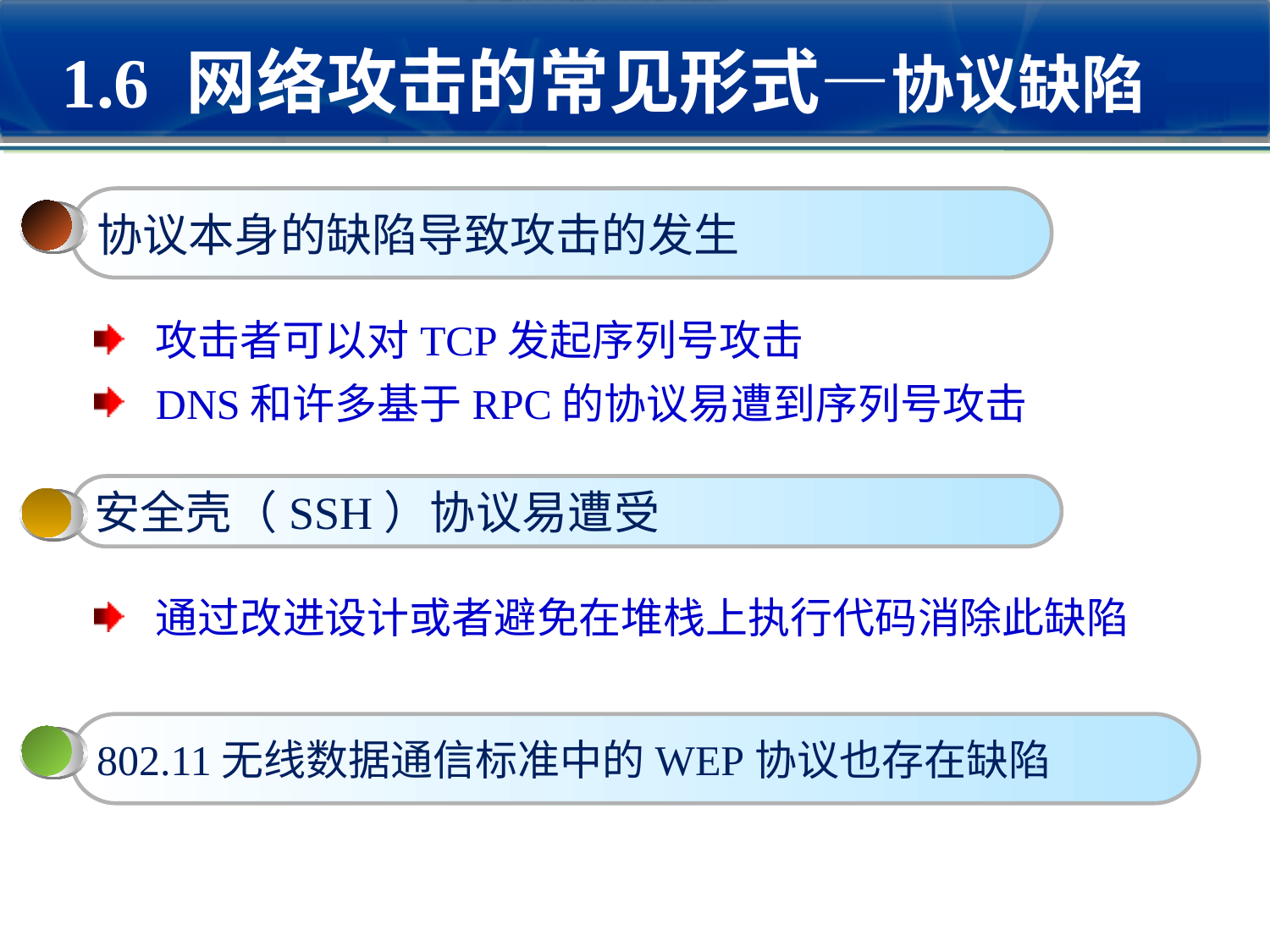

1.6 网络攻击的常见形式—协议缺陷
协议本身的缺陷导致攻击的发生

攻击者可以对TCP发起序列号攻击
DNS和许多基于RPC的协议易遭到序列号攻击
安全壳（SSH）协议易遭受

通过改进设计或者避免在堆栈上执行代码消除此缺陷
802.11无线数据通信标准中的WEP协议也存在缺陷